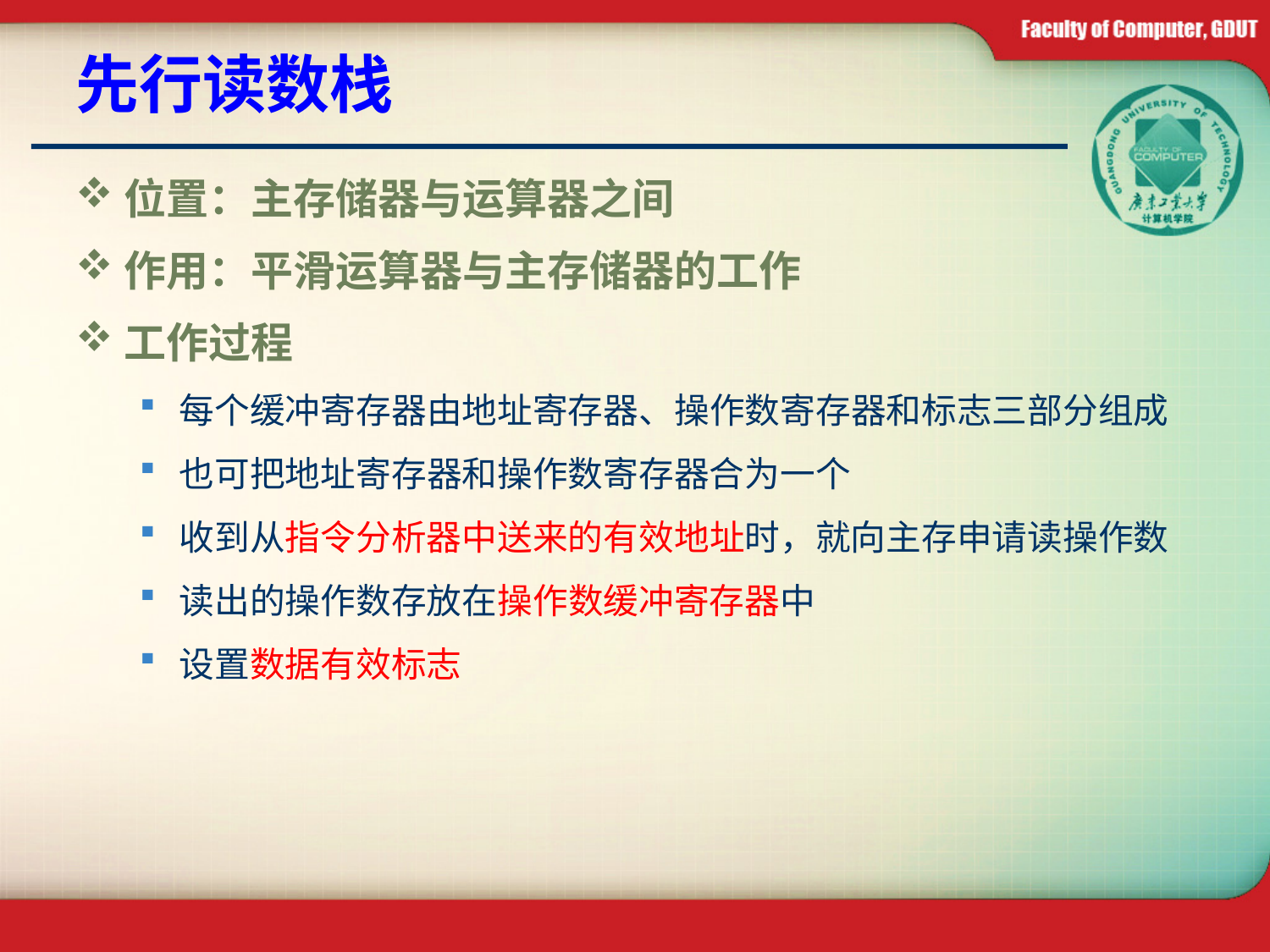

# 先行读数栈
位置：主存储器与运算器之间
作用：平滑运算器与主存储器的工作
工作过程
每个缓冲寄存器由地址寄存器、操作数寄存器和标志三部分组成
也可把地址寄存器和操作数寄存器合为一个
收到从指令分析器中送来的有效地址时，就向主存申请读操作数
读出的操作数存放在操作数缓冲寄存器中
设置数据有效标志